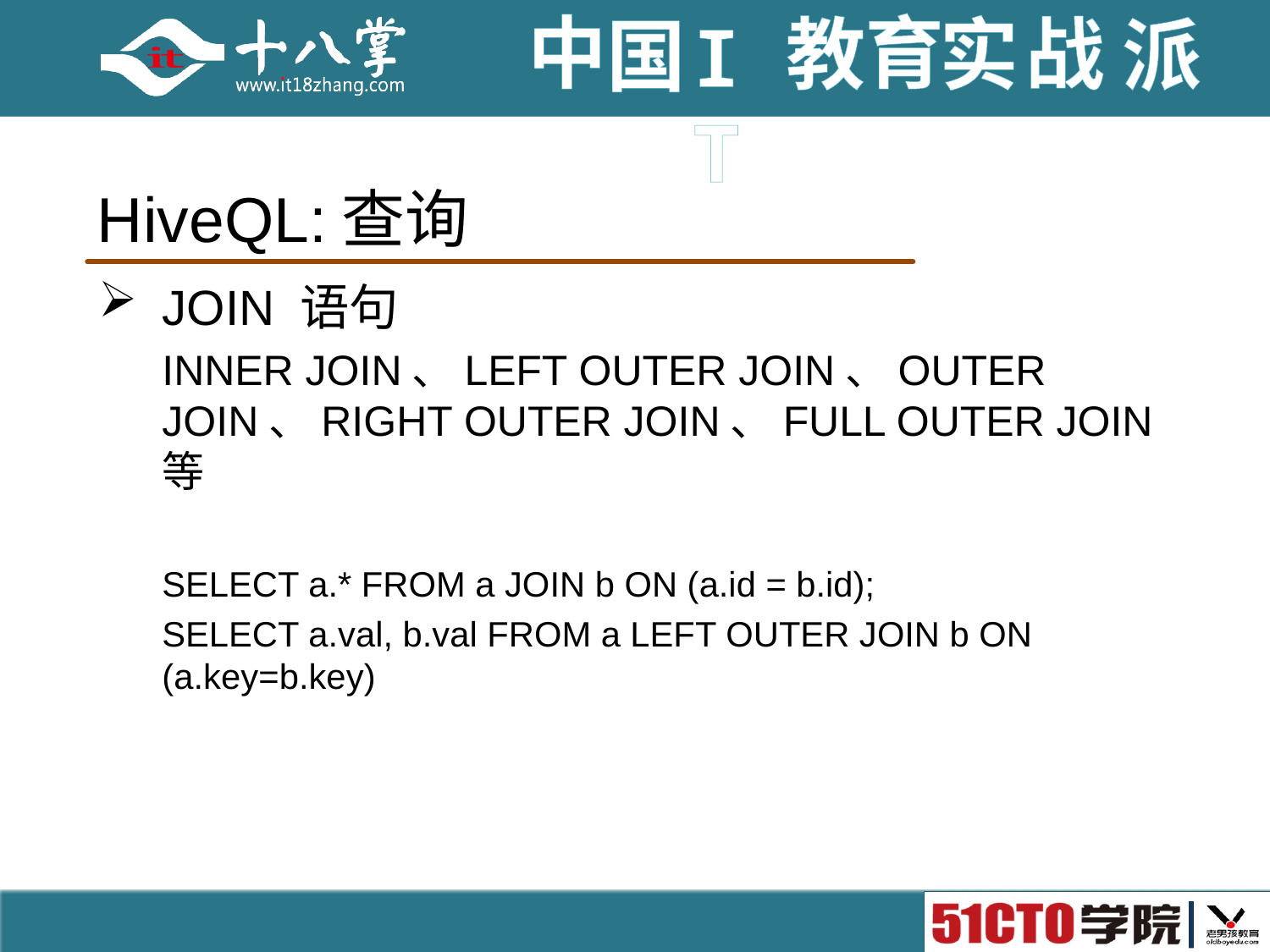

# HiveQL:查询
JOIN 语句
INNER JOIN、LEFT OUTER JOIN、OUTER JOIN、RIGHT OUTER JOIN、FULL OUTER JOIN等

SELECT a.* FROM a JOIN b ON (a.id = b.id);
SELECT a.val, b.val FROM a LEFT OUTER JOIN b ON (a.key=b.key)